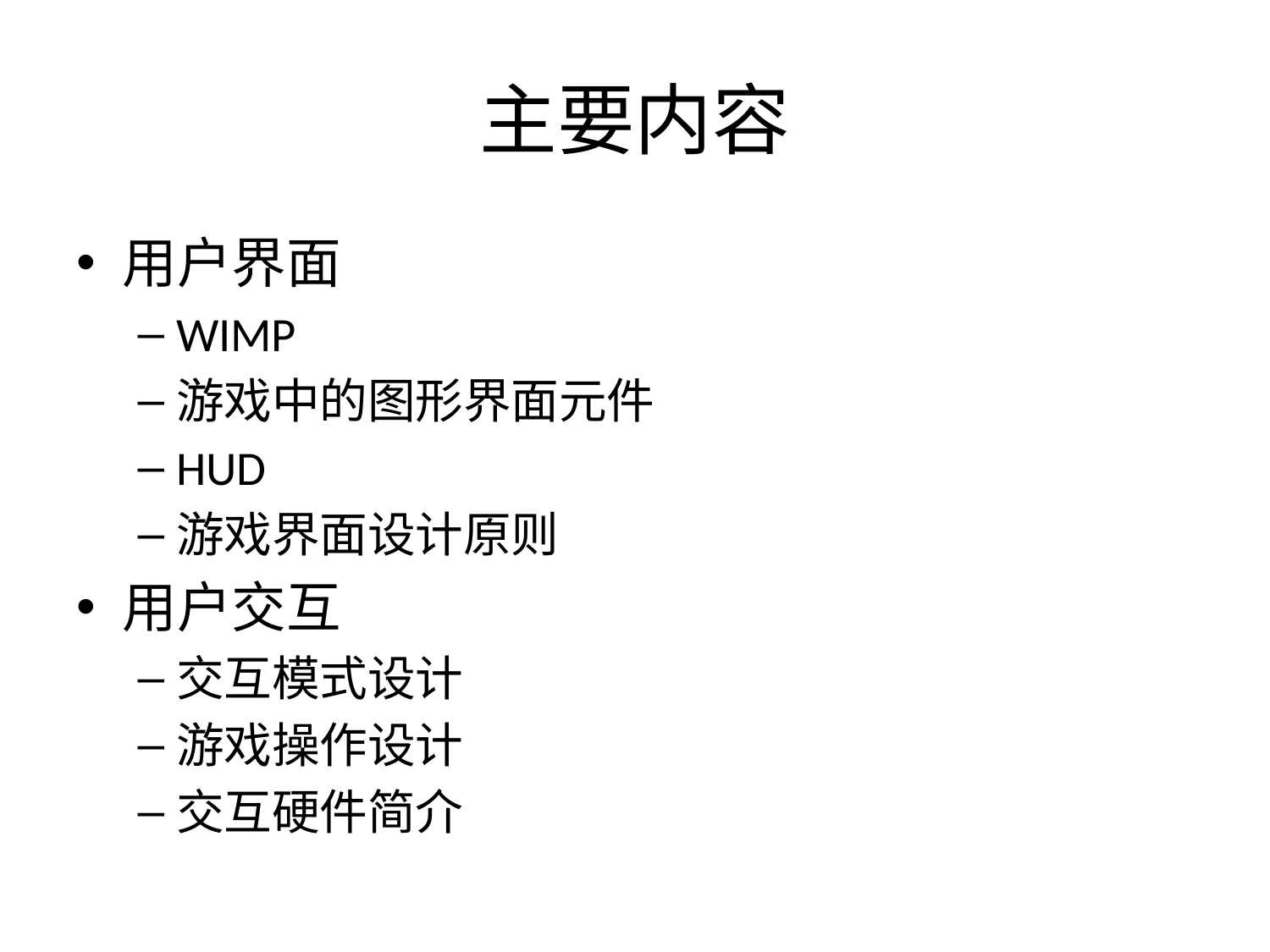

# 主要内容
用户界面
WIMP
游戏中的图形界面元件
HUD
游戏界面设计原则
用户交互
交互模式设计
游戏操作设计
交互硬件简介